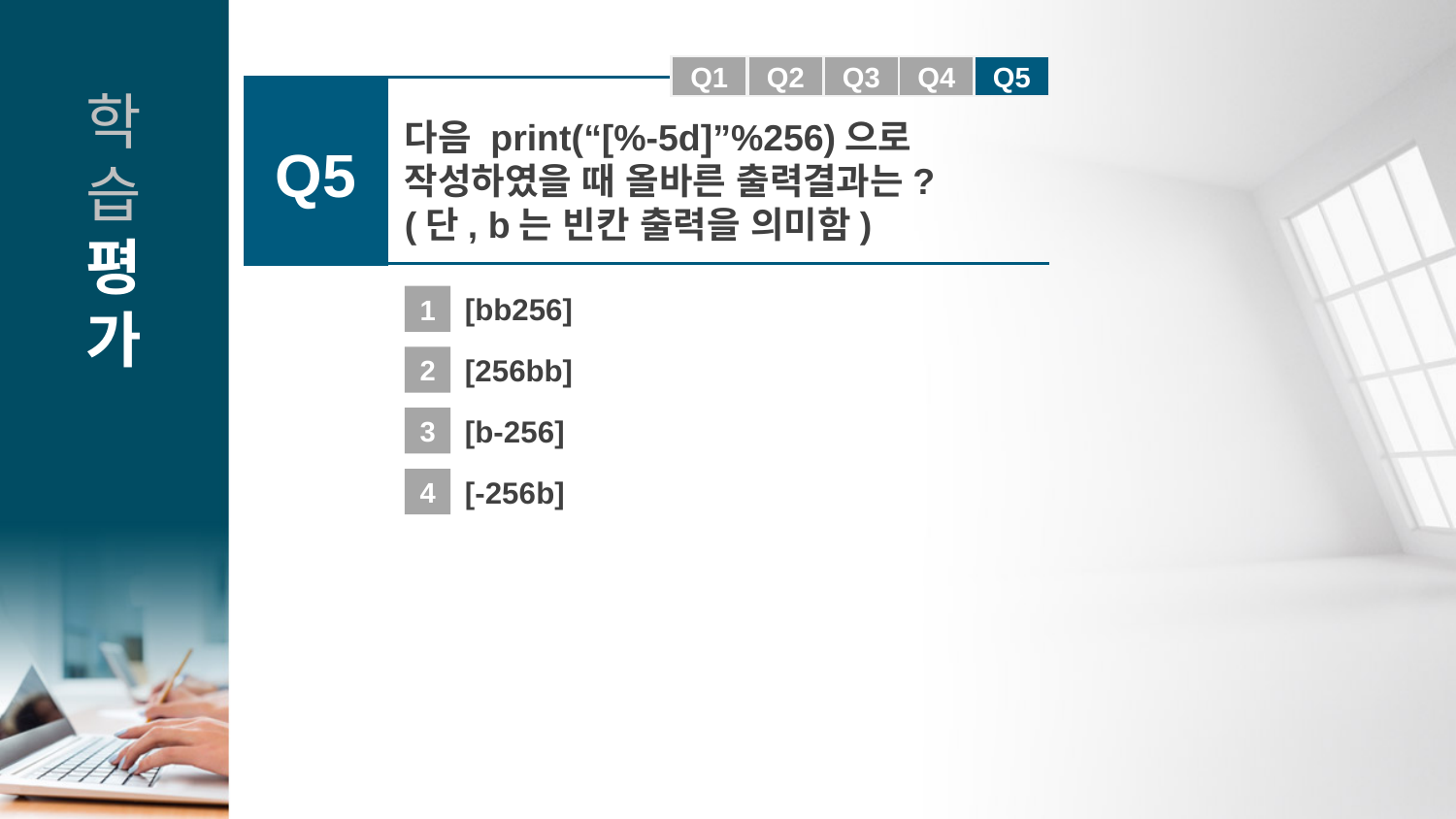

Q1
Q1
Q2
Q3
Q4
Q5
Q5
다음 print(“[%-5d]”%256)으로 작성하였을 때 올바른 출력결과는?
(단, b는 빈칸 출력을 의미함)
1
[bb256]
2
[256bb]
3
[b-256]
4
[-256b]